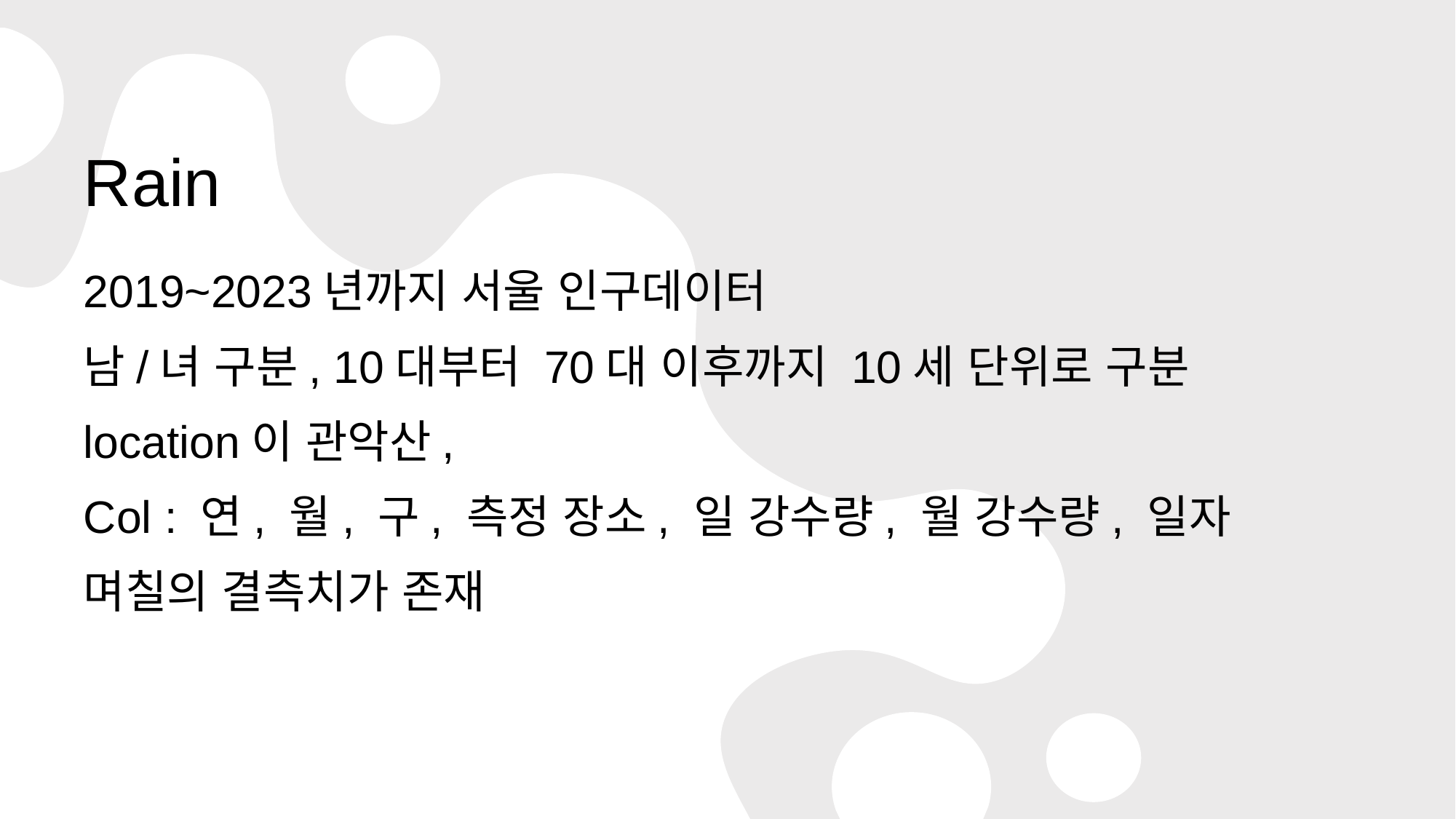

# Rain
2019~2023년까지 서울 인구데이터
남/녀 구분, 10대부터 70대 이후까지 10세 단위로 구분
location이 관악산,
Col : 연, 월, 구, 측정 장소, 일 강수량, 월 강수량, 일자
며칠의 결측치가 존재